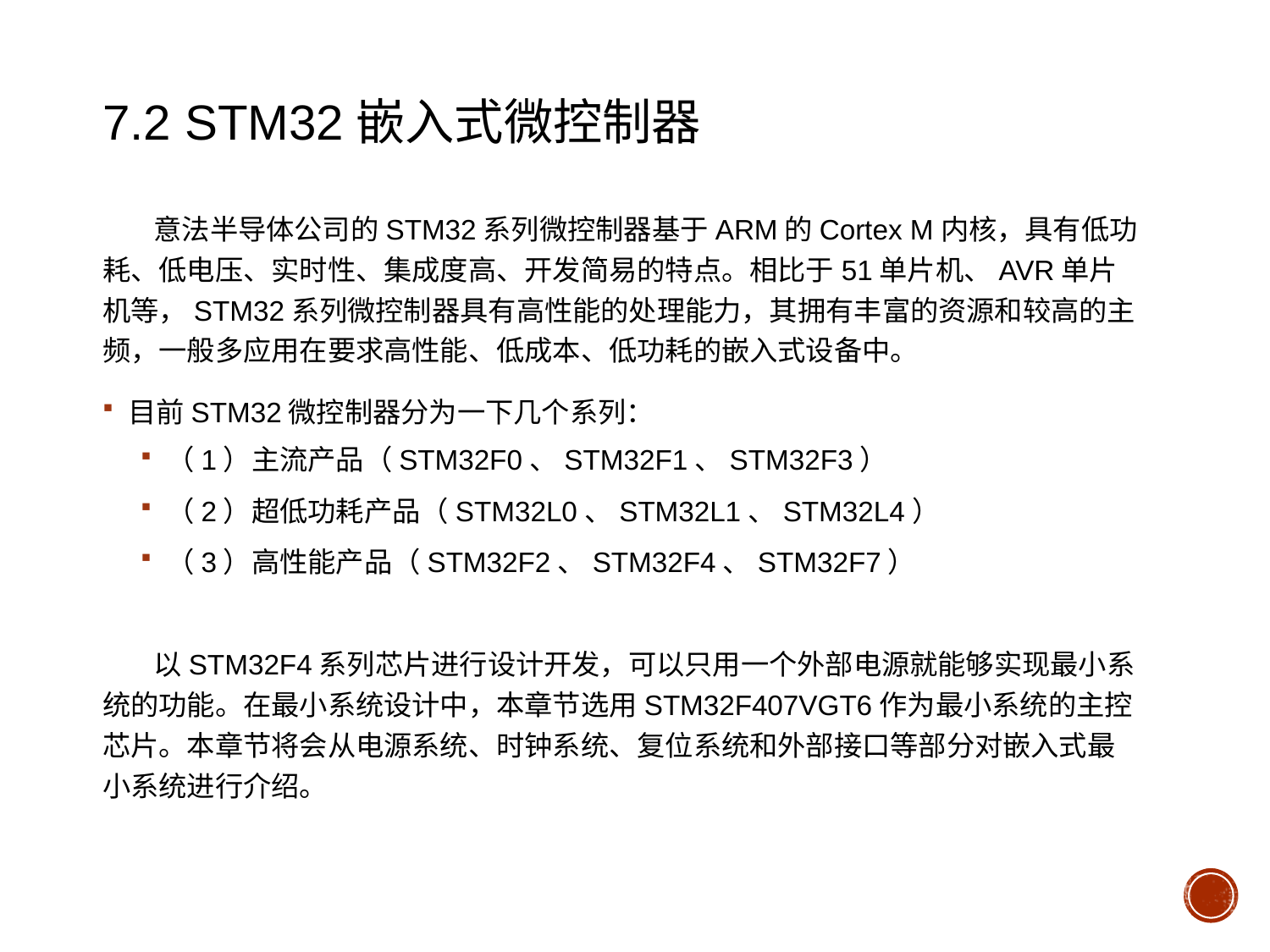

# 7.2 STM32嵌入式微控制器
       意法半导体公司的STM32系列微控制器基于ARM的Cortex M内核，具有低功耗、低电压、实时性、集成度高、开发简易的特点。相比于51单片机、AVR单片机等，STM32系列微控制器具有高性能的处理能力，其拥有丰富的资源和较高的主频，一般多应用在要求高性能、低成本、低功耗的嵌入式设备中。
目前STM32微控制器分为一下几个系列：
（1）主流产品（STM32F0、STM32F1、STM32F3）
（2）超低功耗产品（STM32L0、STM32L1、STM32L4）
（3）高性能产品（STM32F2、STM32F4、STM32F7）
       以STM32F4系列芯片进行设计开发，可以只用一个外部电源就能够实现最小系统的功能。在最小系统设计中，本章节选用STM32F407VGT6作为最小系统的主控芯片。本章节将会从电源系统、时钟系统、复位系统和外部接口等部分对嵌入式最小系统进行介绍。